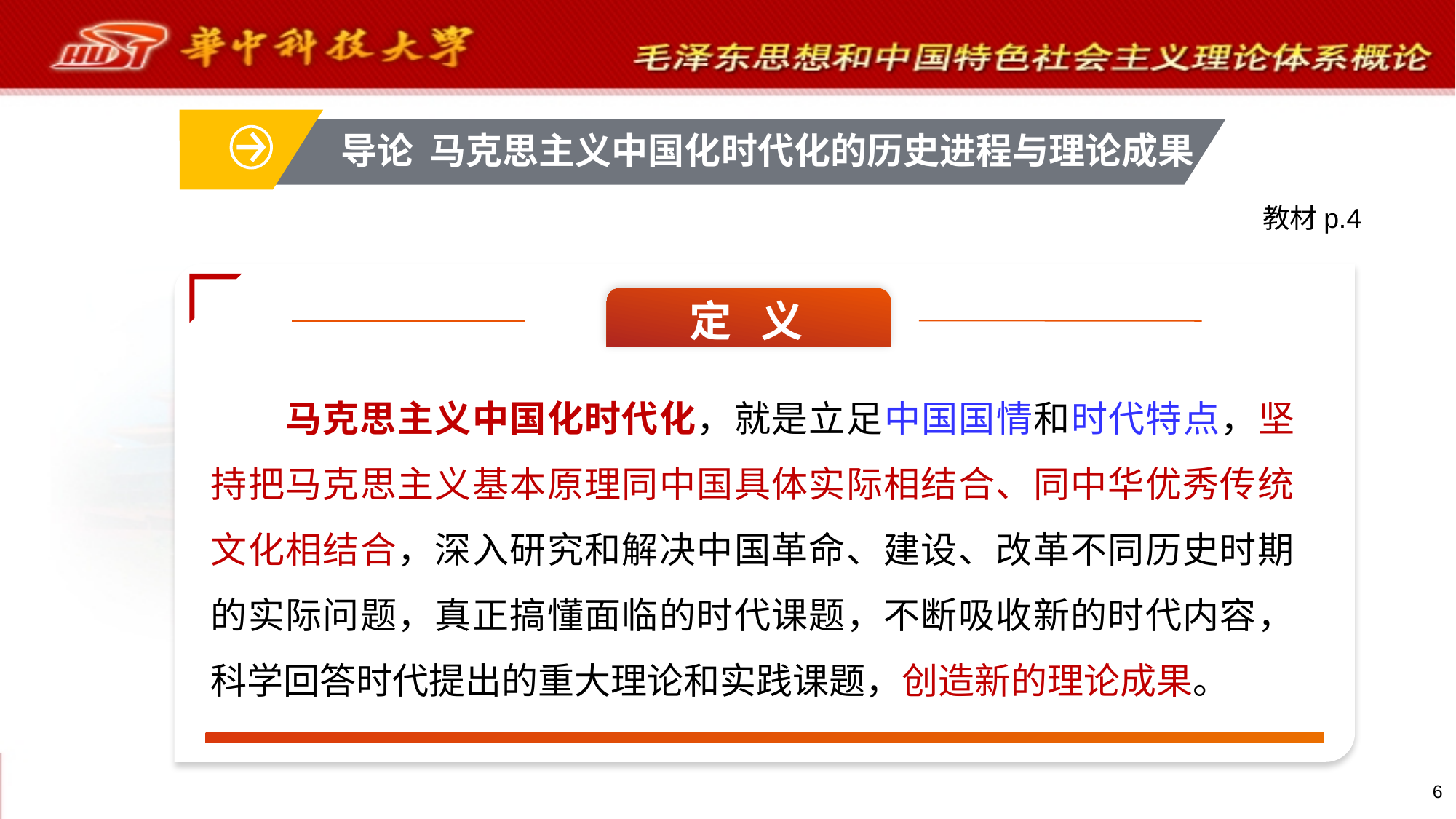

导论  马克思主义中国化时代化的历史进程与理论成果

教材p.4

定   义
       马克思主义中国化时代化，就是立足中国国情和时代特点，坚持把马克思主义基本原理同中国具体实际相结合、同中华优秀传统文化相结合，深入研究和解决中国革命、建设、改革不同历史时期的实际问题，真正搞懂面临的时代课题，不断吸收新的时代内容，科学回答时代提出的重大理论和实践课题，创造新的理论成果。
6